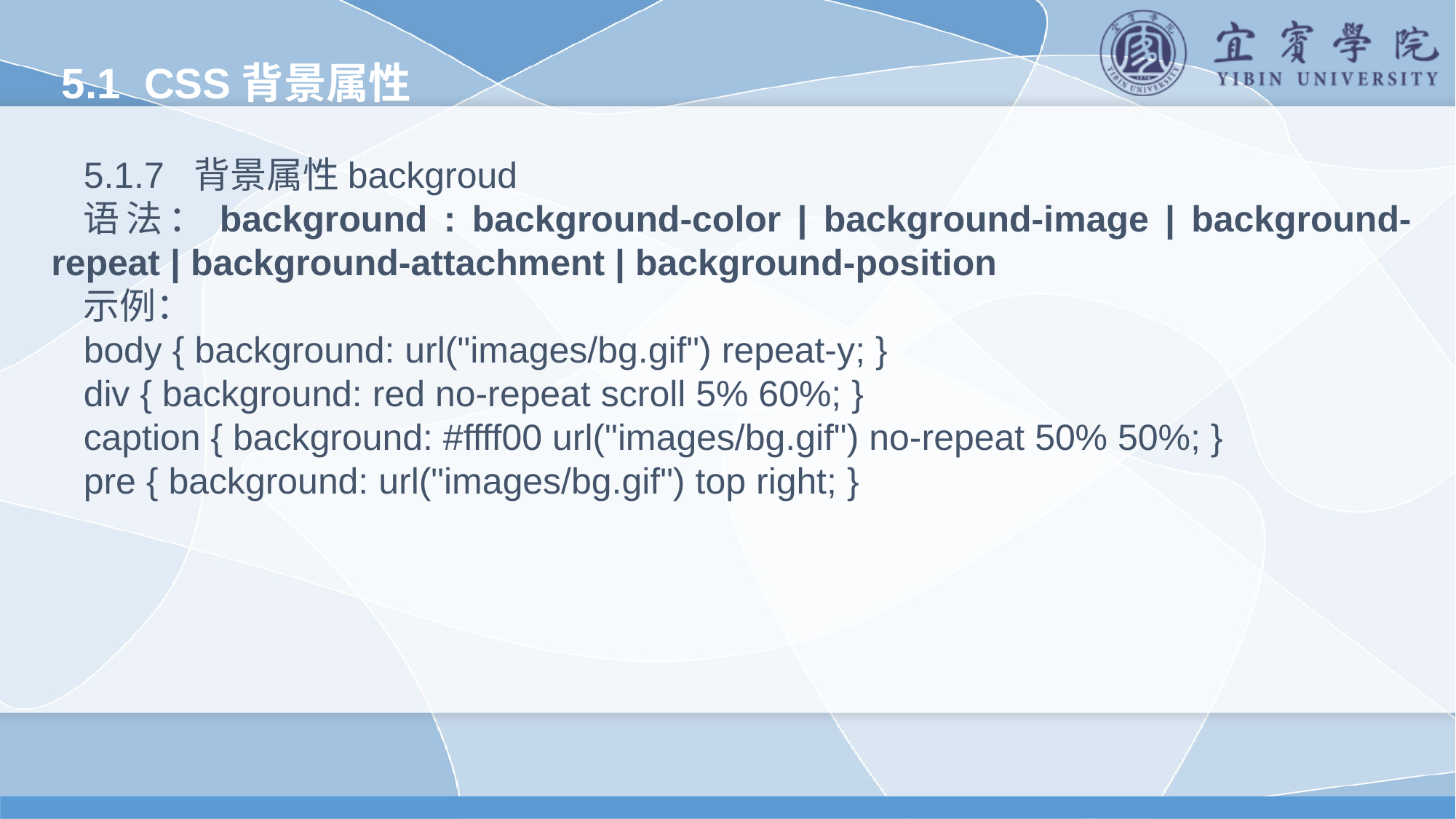

5.1  CSS背景属性
5.1.7  背景属性backgroud
语法：background : background-color | background-image | background-repeat | background-attachment | background-position
示例：
body { background: url("images/bg.gif") repeat-y; }
div { background: red no-repeat scroll 5% 60%; }
caption { background: #ffff00 url("images/bg.gif") no-repeat 50% 50%; }
pre { background: url("images/bg.gif") top right; }